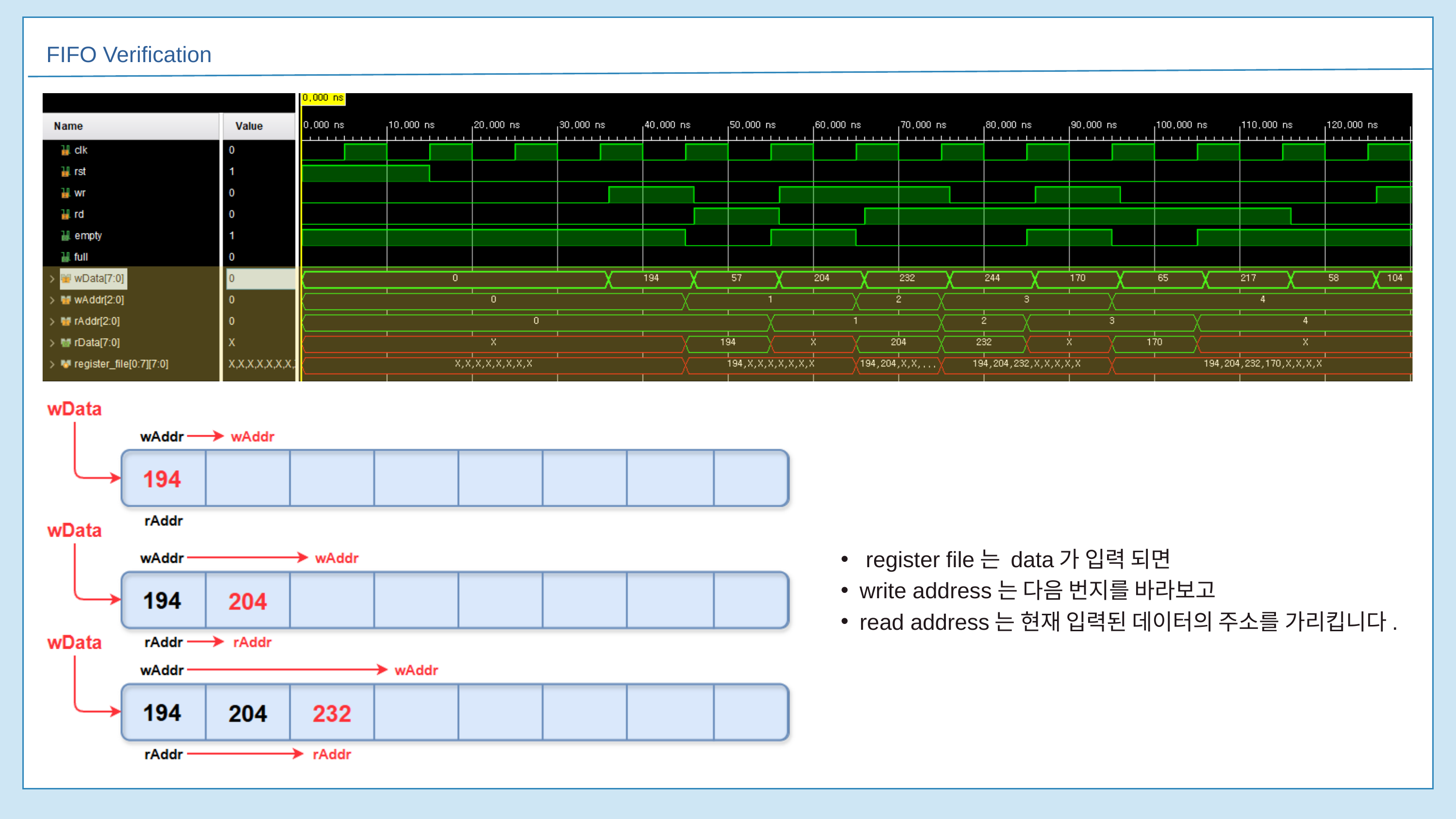

FIFO Verification

 register file는 data가 입력 되면
write address는 다음 번지를 바라보고
read address는 현재 입력된 데이터의 주소를 가리킵니다.